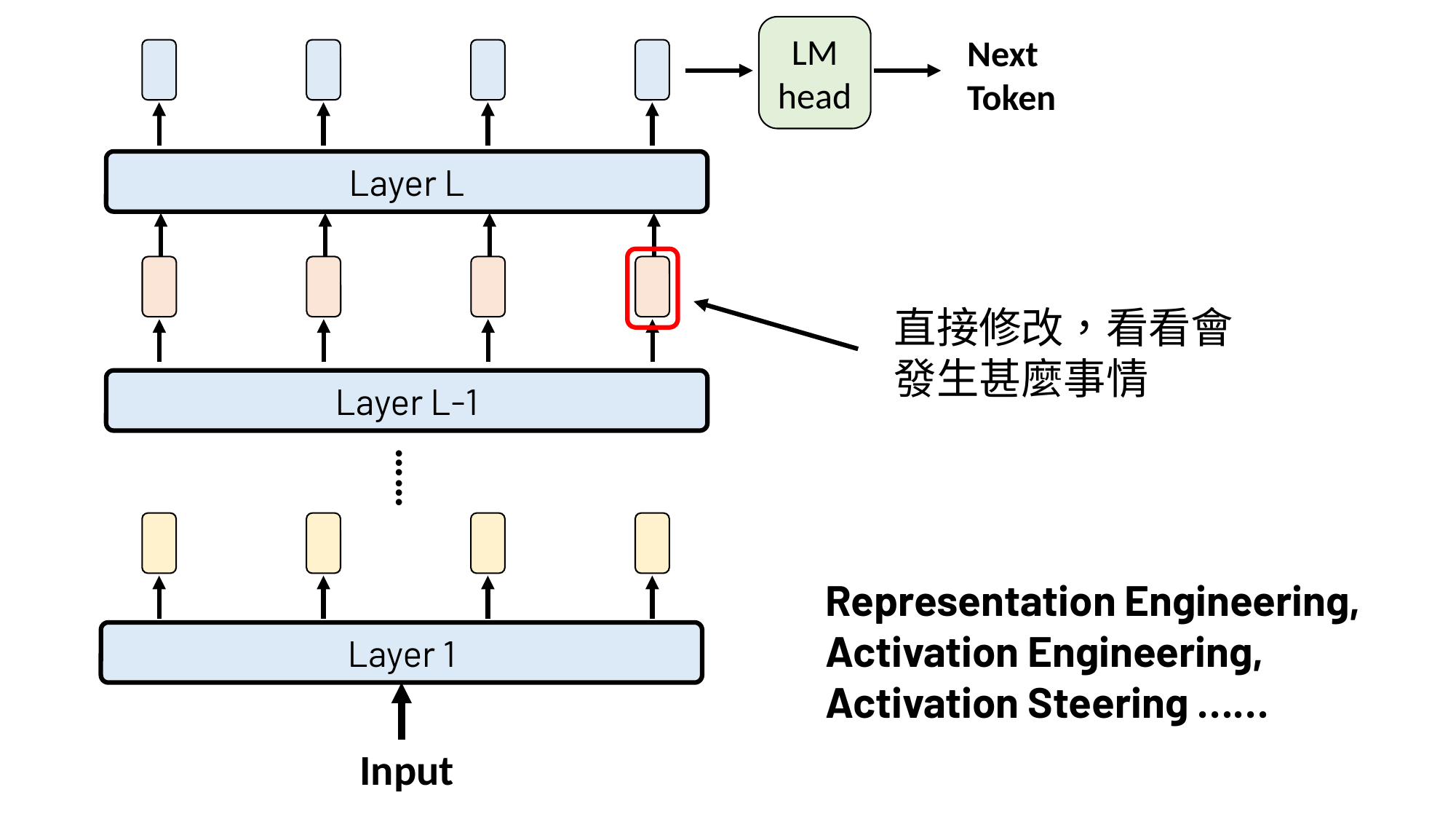

LM
head
Next Token

#
Layer L

直接修改，看看會發生甚麼事情
Layer L-1
……

Representation Engineering,
Activation Engineering,
Activation Steering ……
Layer 1
Input